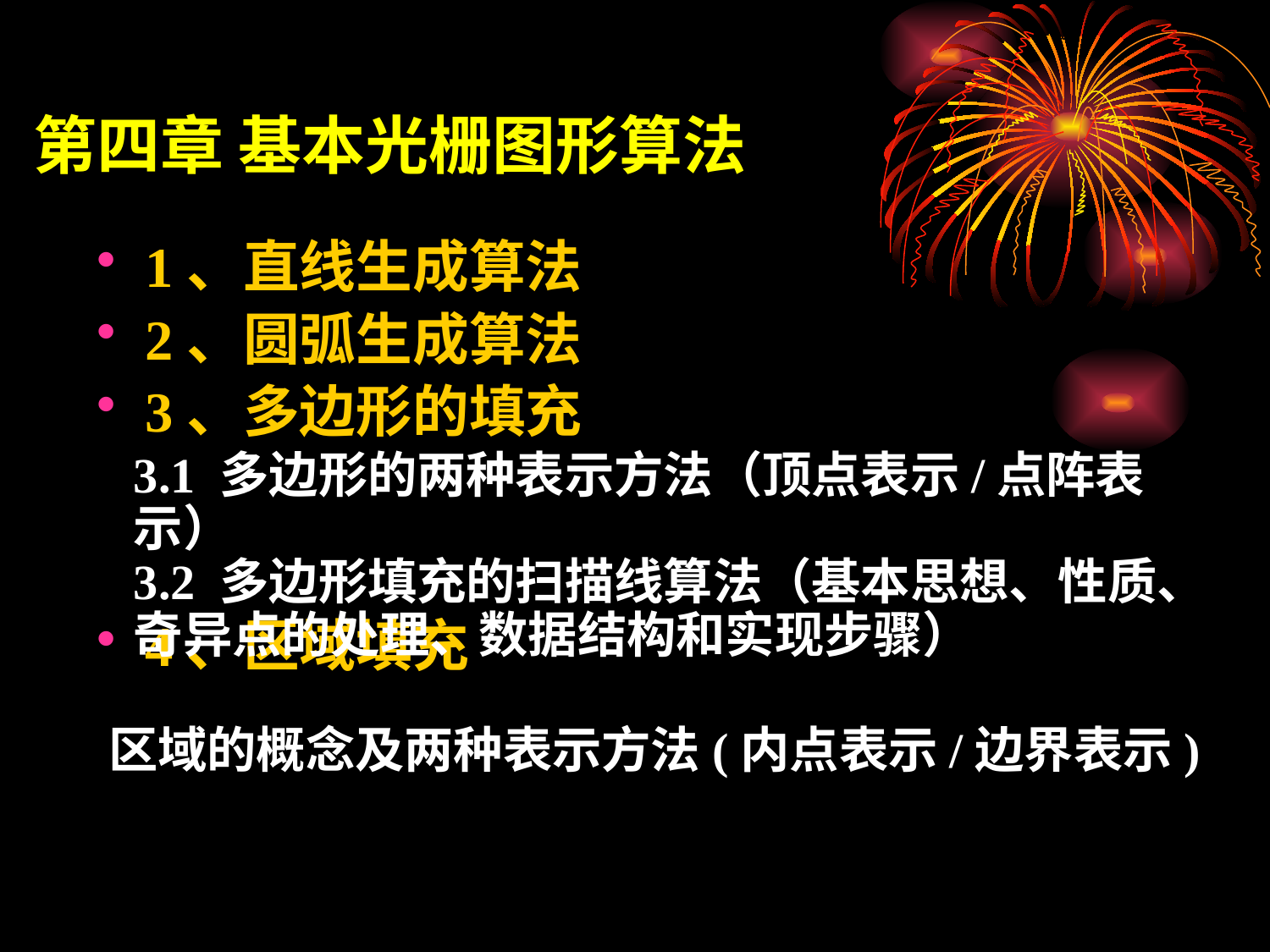

# 第四章 基本光栅图形算法
1、直线生成算法
2、圆弧生成算法
3、多边形的填充

4、区域填充
3.1 多边形的两种表示方法（顶点表示/点阵表示）
3.2 多边形填充的扫描线算法（基本思想、性质、奇异点的处理、数据结构和实现步骤）
区域的概念及两种表示方法(内点表示/边界表示)